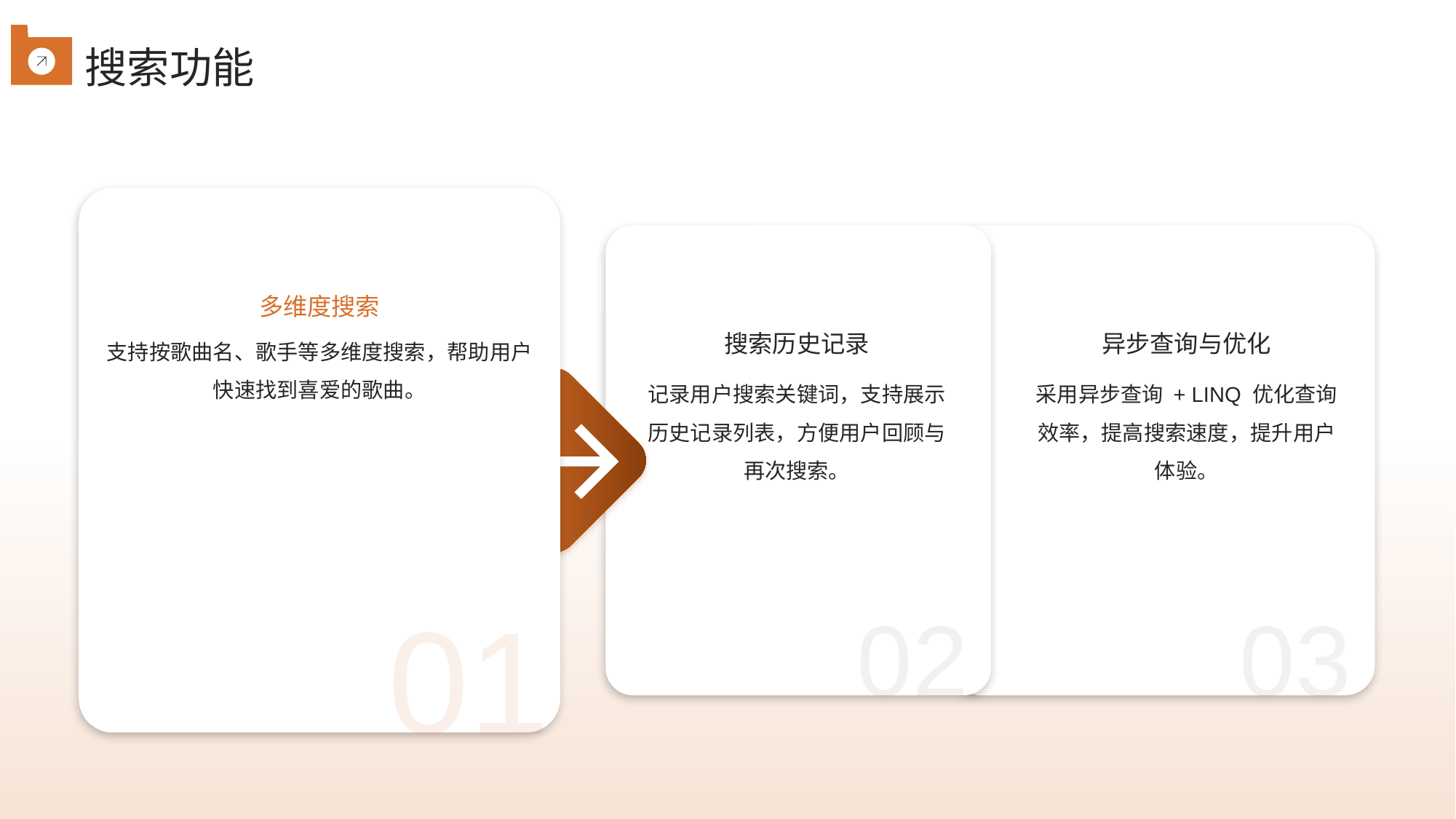

搜索功能

多维度搜索

搜索历史记录
异步查询与优化
支持按歌曲名、歌手等多维度搜索，帮助用户快速找到喜爱的歌曲。
记录用户搜索关键词，支持展示历史记录列表，方便用户回顾与再次搜索。
采用异步查询 + LINQ 优化查询效率，提高搜索速度，提升用户体验。

02
03
01